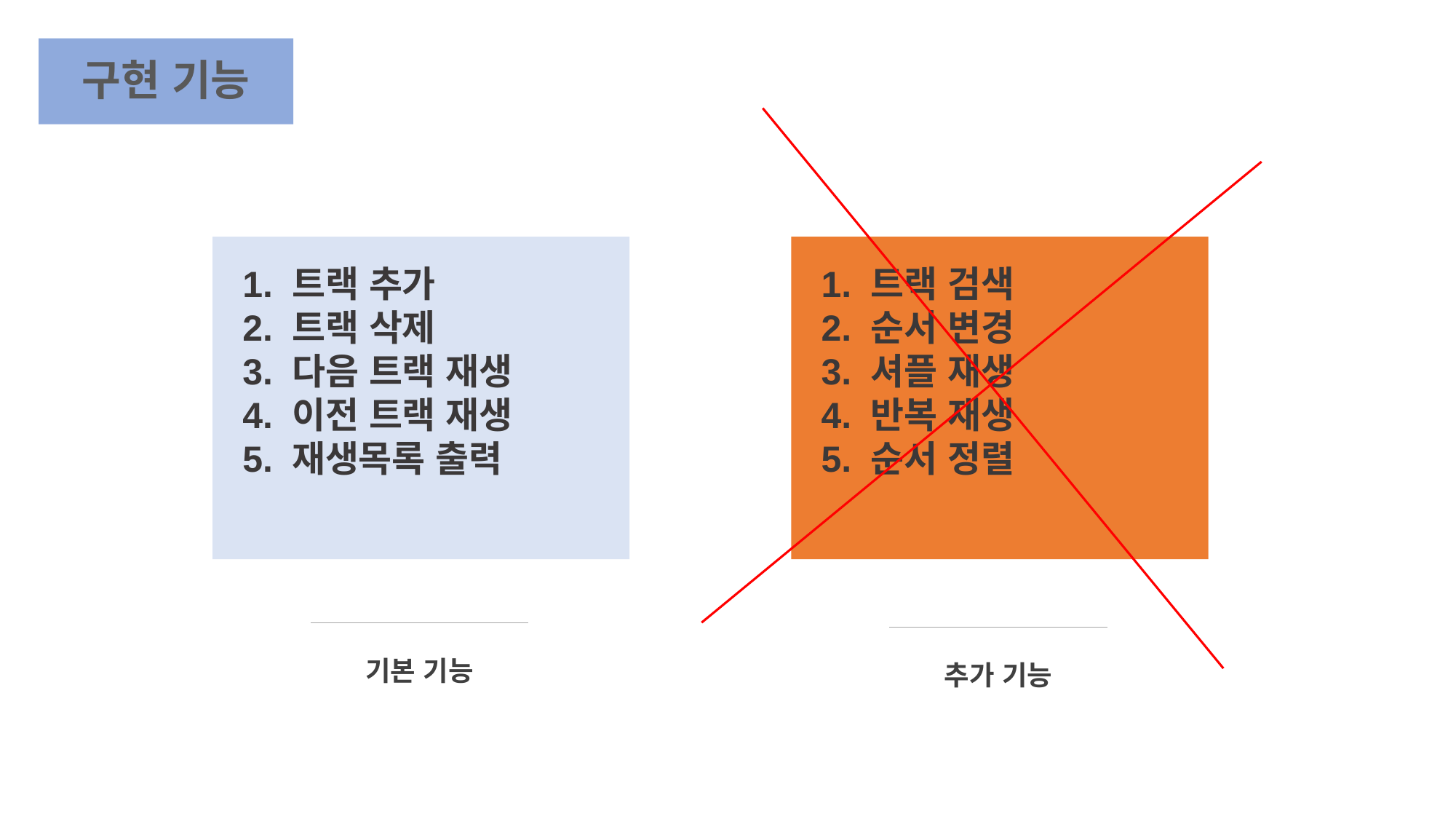

구현 기능

1. 트랙 추가
2. 트랙 삭제
3. 다음 트랙 재생
4. 이전 트랙 재생
5. 재생목록 출력

1. 트랙 검색
2. 순서 변경
3. 셔플 재생
4. 반복 재생
5. 순서 정렬

기본 기능
추가 기능